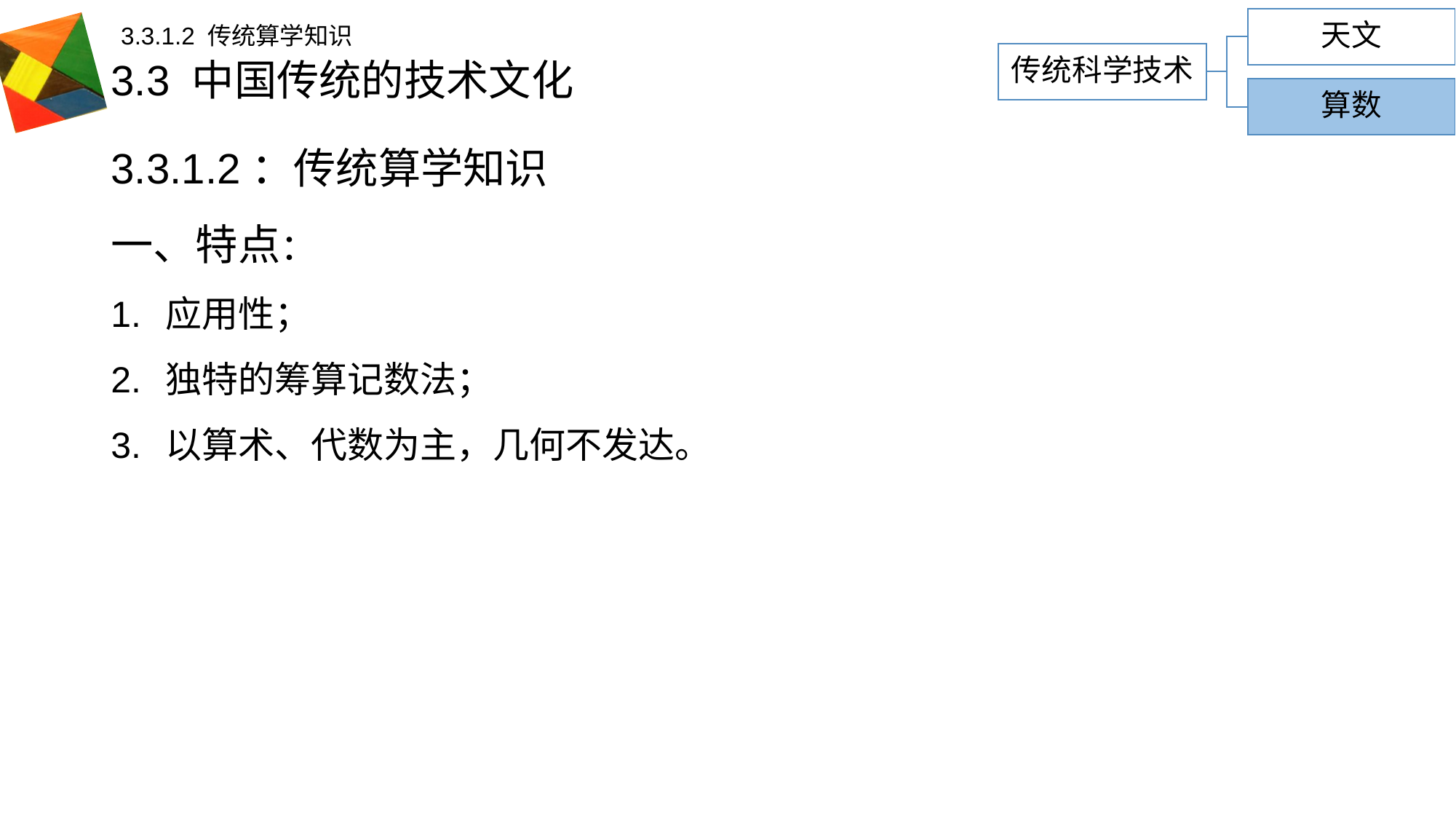

天文
3.3.1.2 传统算学知识

# 3.3 中国传统的技术文化
传统科学技术

算数
3.3.1.2：传统算学知识
一、特点：
应用性；
独特的筹算记数法；
以算术、代数为主，几何不发达。
124